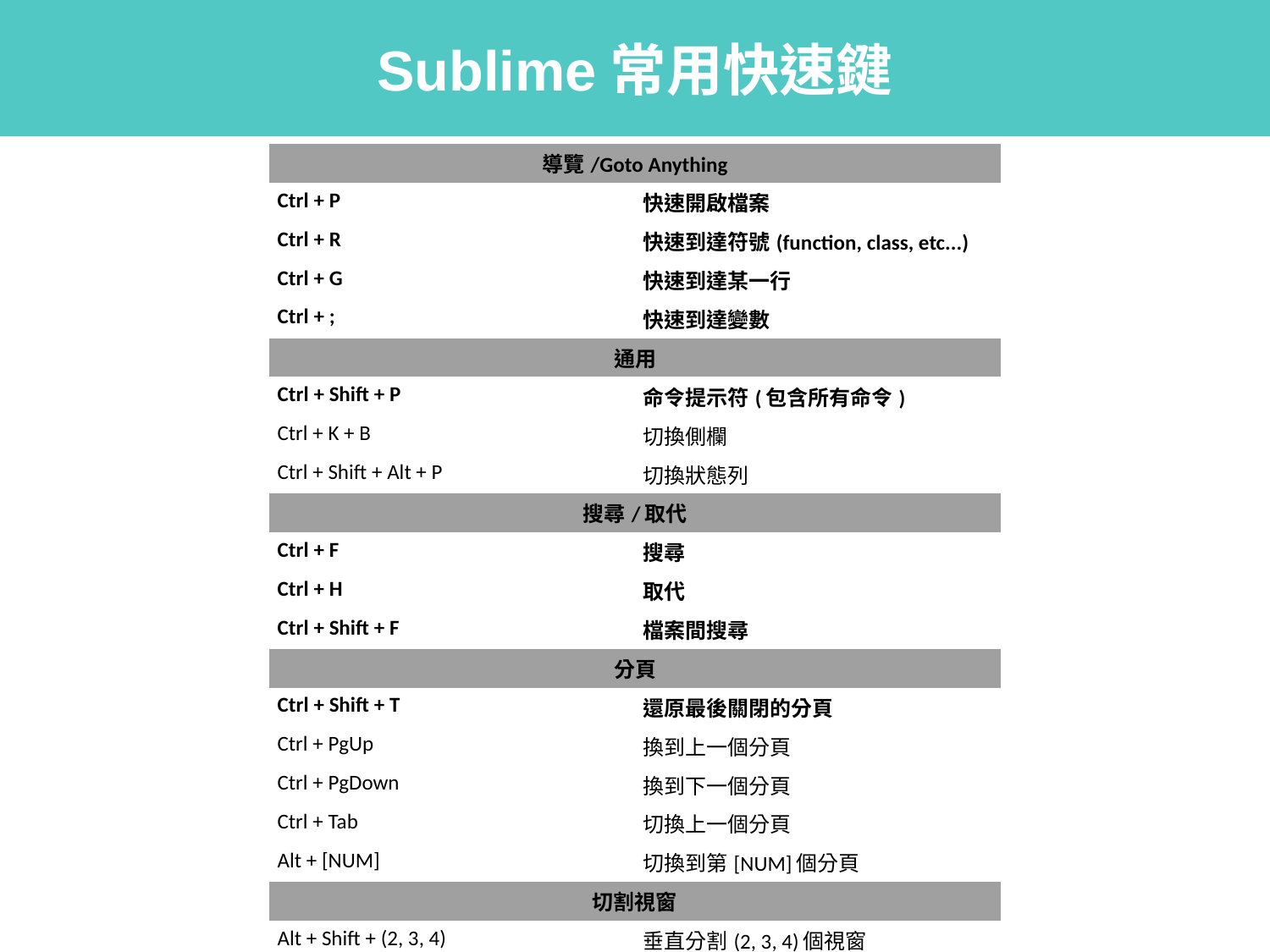

# Sublime常用快速鍵
| 導覽/Goto Anything |  |
| --- | --- |
| Ctrl + P | 快速開啟檔案 |
| Ctrl + R | 快速到達符號(function, class, etc...) |
| Ctrl + G | 快速到達某一行 |
| Ctrl + ; | 快速到達變數 |
| 通用 |  |
| Ctrl + Shift + P | 命令提示符(包含所有命令) |
| Ctrl + K + B | 切換側欄 |
| Ctrl + Shift + Alt + P | 切換狀態列 |
| 搜尋/取代 |  |
| Ctrl + F | 搜尋 |
| Ctrl + H | 取代 |
| Ctrl + Shift + F | 檔案間搜尋 |
| 分頁 |  |
| Ctrl + Shift + T | 還原最後關閉的分頁 |
| Ctrl + PgUp | 換到上一個分頁 |
| Ctrl + PgDown | 換到下一個分頁 |
| Ctrl + Tab | 切換上一個分頁 |
| Alt + [NUM] | 切換到第[NUM]個分頁 |
| 切割視窗 |  |
| Alt + Shift + (2, 3, 4) | 垂直分割(2, 3, 4)個視窗 |
| Alt + Shift + 1 | 回覆到預設 |
| Alt + Shift + 5 | 水平垂直分割 |
| Alt + Shift + (8, 9) | 水平分割(2, 3)個視窗 |